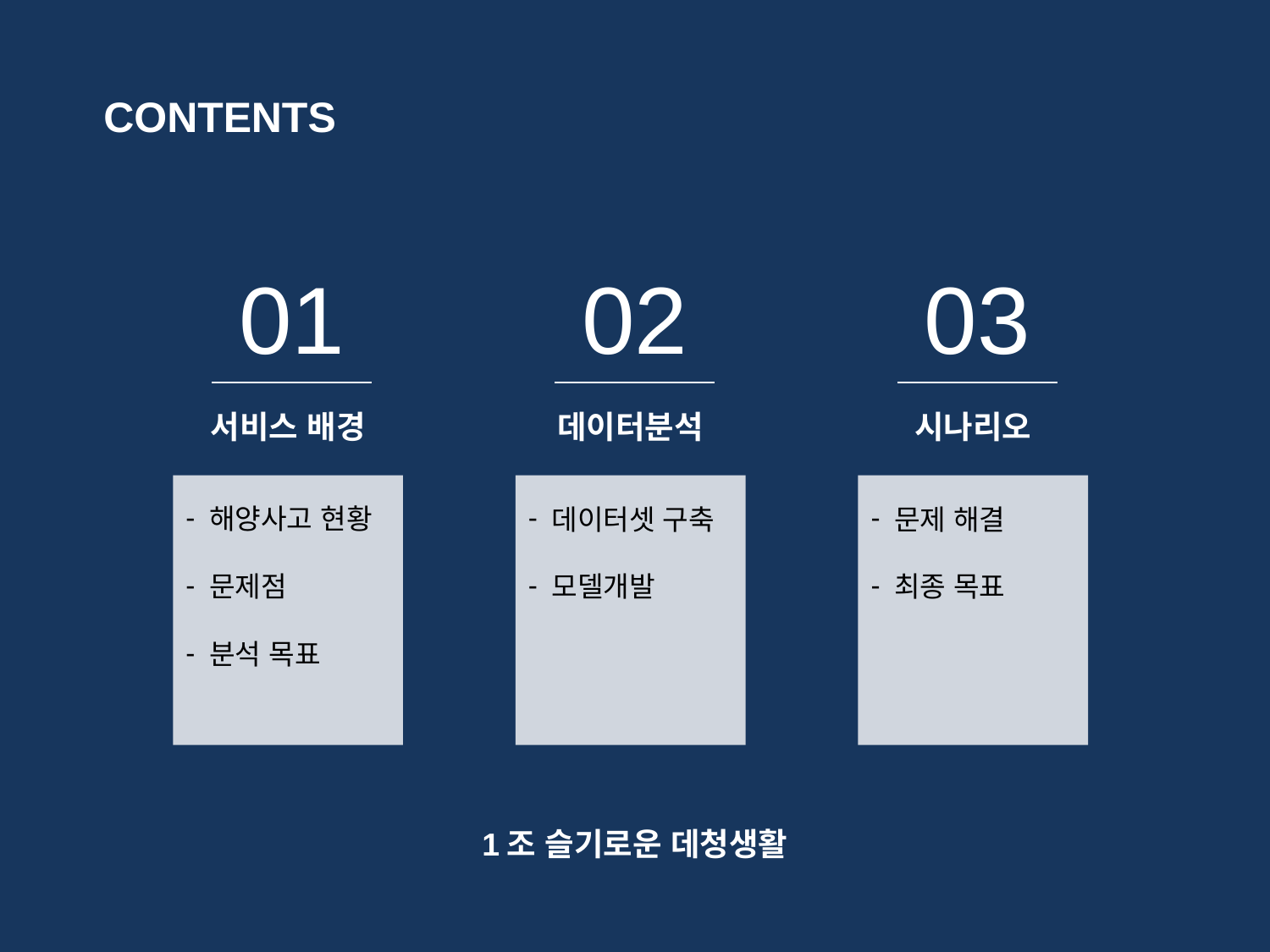

CONTENTS
01
서비스 배경

해양사고 현황

문제점

분석 목표
02
데이터분석

데이터셋 구축

모델개발
03
시나리오

문제 해결

최종 목표
1조 슬기로운 데청생활